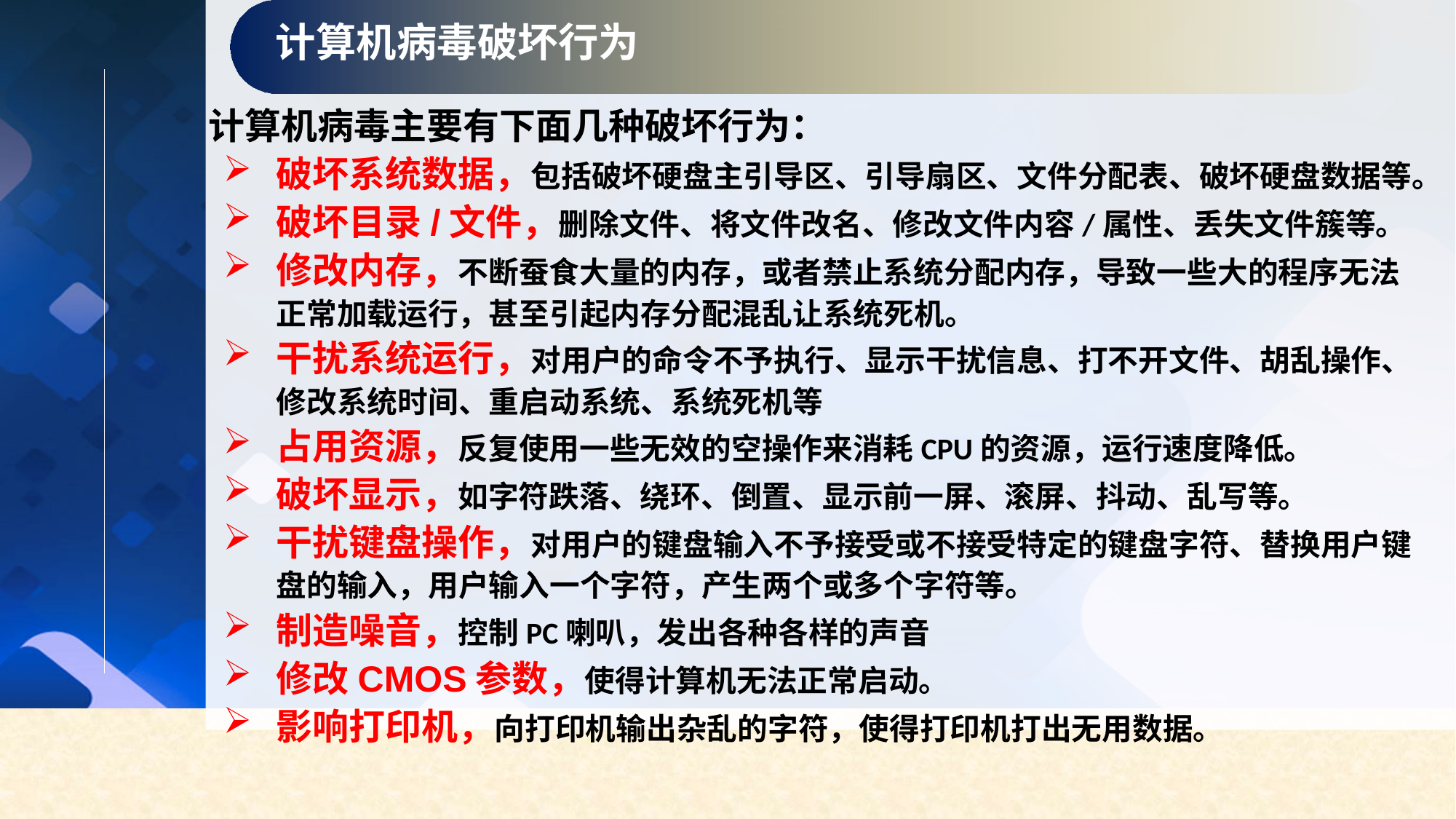

计算机病毒破坏行为
    计算机病毒主要有下面几种破坏行为：
破坏系统数据，包括破坏硬盘主引导区、引导扇区、文件分配表、破坏硬盘数据等。
破坏目录/文件，删除文件、将文件改名、修改文件内容/属性、丢失文件簇等。
修改内存，不断蚕食大量的内存，或者禁止系统分配内存，导致一些大的程序无法正常加载运行，甚至引起内存分配混乱让系统死机。
干扰系统运行，对用户的命令不予执行、显示干扰信息、打不开文件、胡乱操作、修改系统时间、重启动系统、系统死机等
占用资源，反复使用一些无效的空操作来消耗CPU的资源，运行速度降低。
破坏显示，如字符跌落、绕环、倒置、显示前一屏、滚屏、抖动、乱写等。
干扰键盘操作，对用户的键盘输入不予接受或不接受特定的键盘字符、替换用户键盘的输入，用户输入一个字符，产生两个或多个字符等。
制造噪音，控制PC喇叭，发出各种各样的声音
修改CMOS参数，使得计算机无法正常启动。
影响打印机，向打印机输出杂乱的字符，使得打印机打出无用数据。